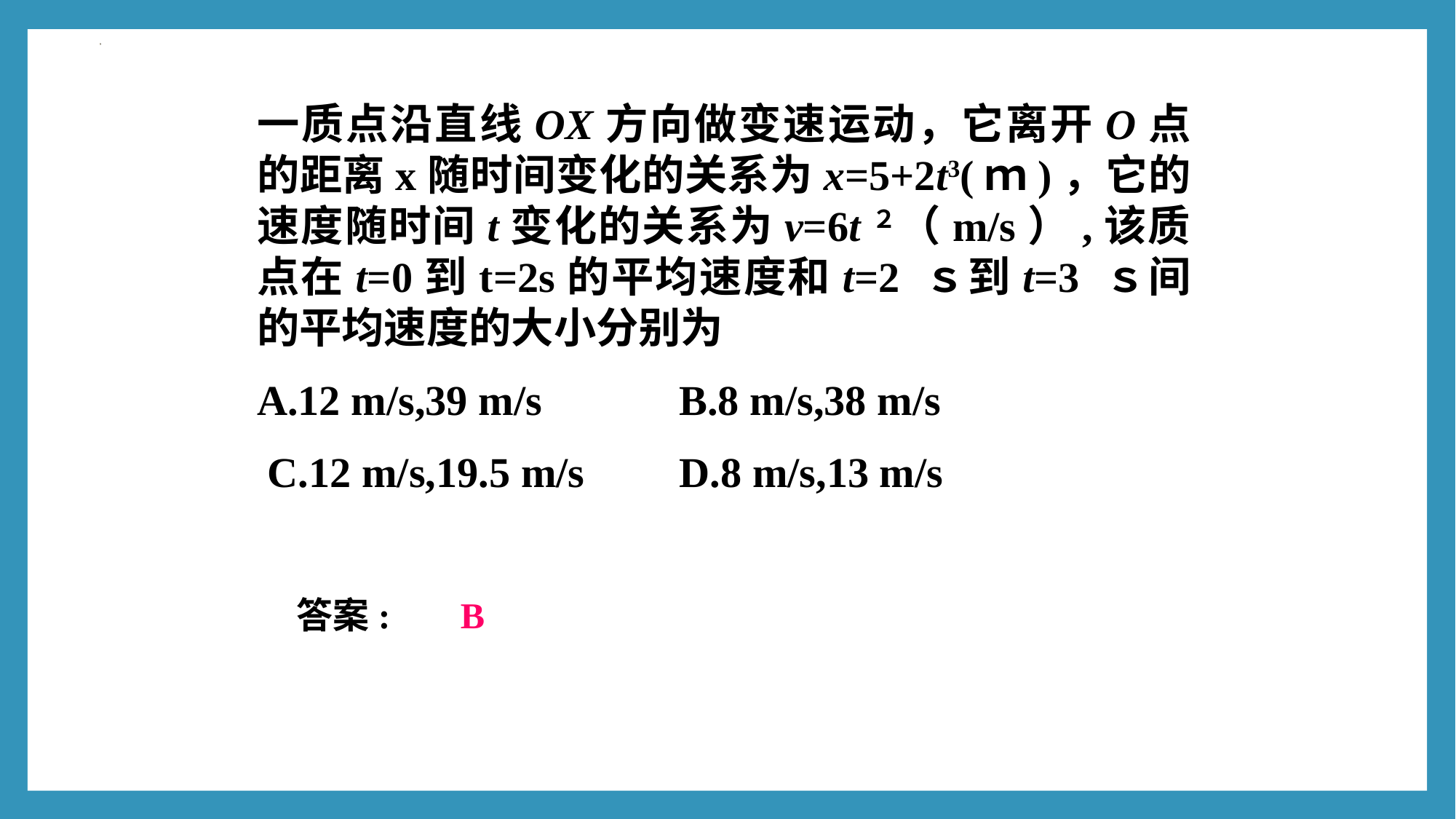

一质点沿直线OX方向做变速运动，它离开O点的距离x随时间变化的关系为x=5+2t3(ｍ)，它的速度随时间t变化的关系为v=6t２（m/s）,该质点在t=0到t=2s的平均速度和t=2 ｓ到t=3 ｓ间的平均速度的大小分别为
A.12 m/s,39 m/s             B.8 m/s,38 m/s
 C.12 m/s,19.5 m/s         D.8 m/s,13 m/s

答案:
B